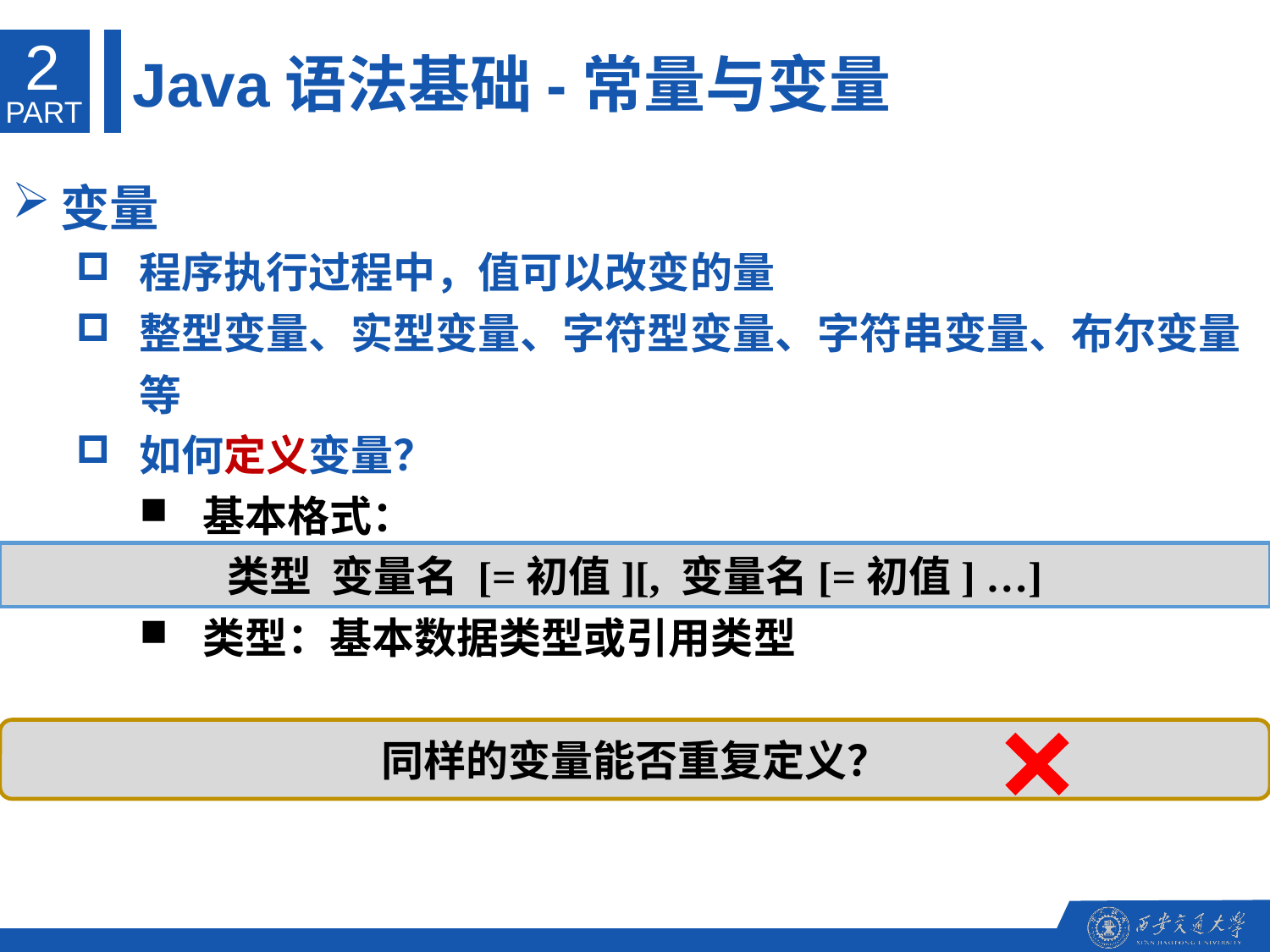

2
Java语法基础-常量与变量

PART
变量
程序执行过程中，值可以改变的量
整型变量、实型变量、字符型变量、字符串变量、布尔变量等
如何定义变量？
基本格式：

类型：基本数据类型或引用类型

类型  变量名 [=初值][, 变量名[=初值] …]

同样的变量能否重复定义？